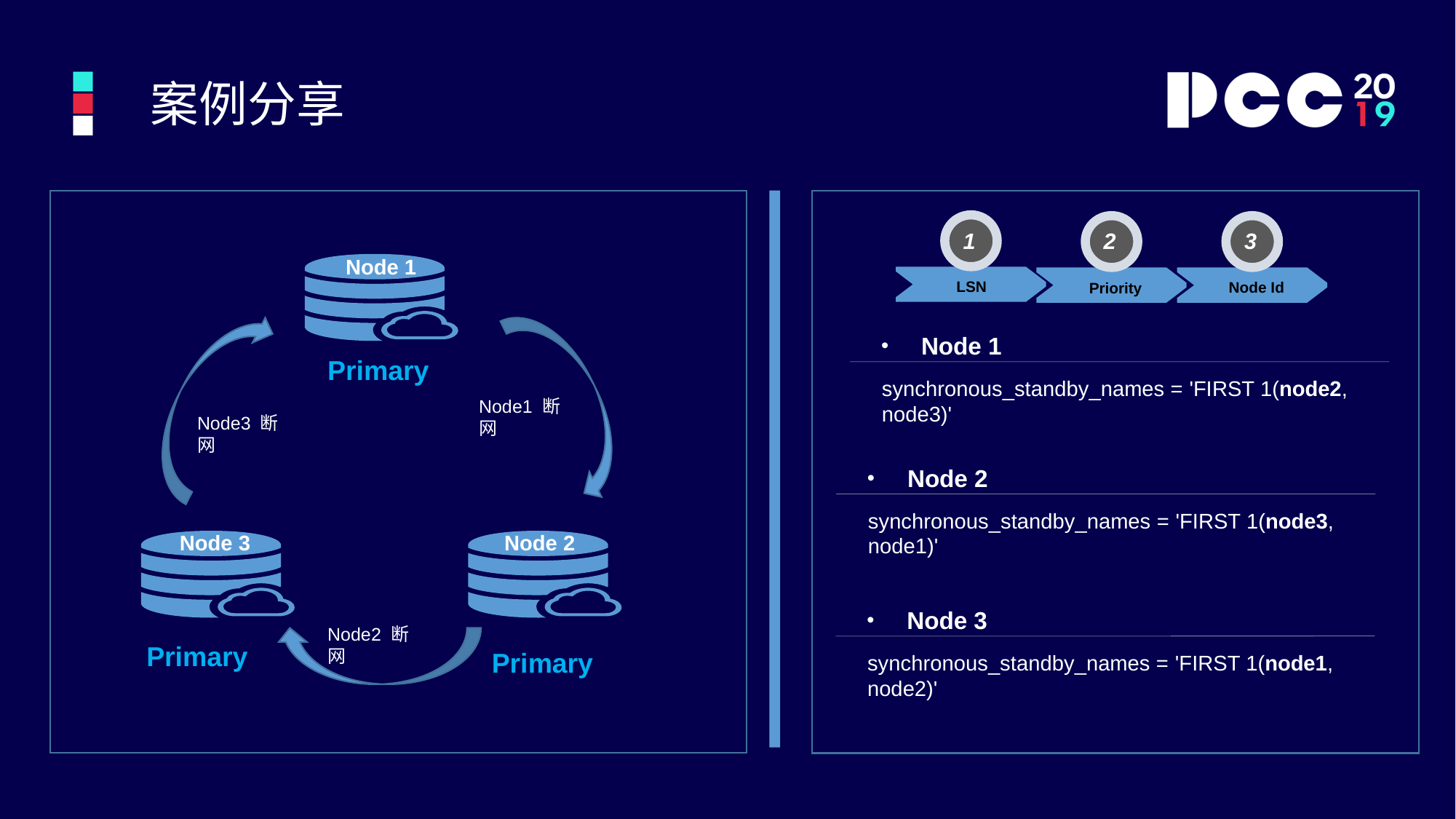

案例分享

1
2
3

LSN
Node Id
Priority
 Node 1
synchronous_standby_names = 'FIRST 1(node2, node3)'

 Node 2
synchronous_standby_names = 'FIRST 1(node3, node1)'

 Node 3
synchronous_standby_names = 'FIRST 1(node1, node2)'

Node 1

Primary

Node1 断网
Node3 断网
Node 3

Node 2

Node2 断网

Primary
Primary